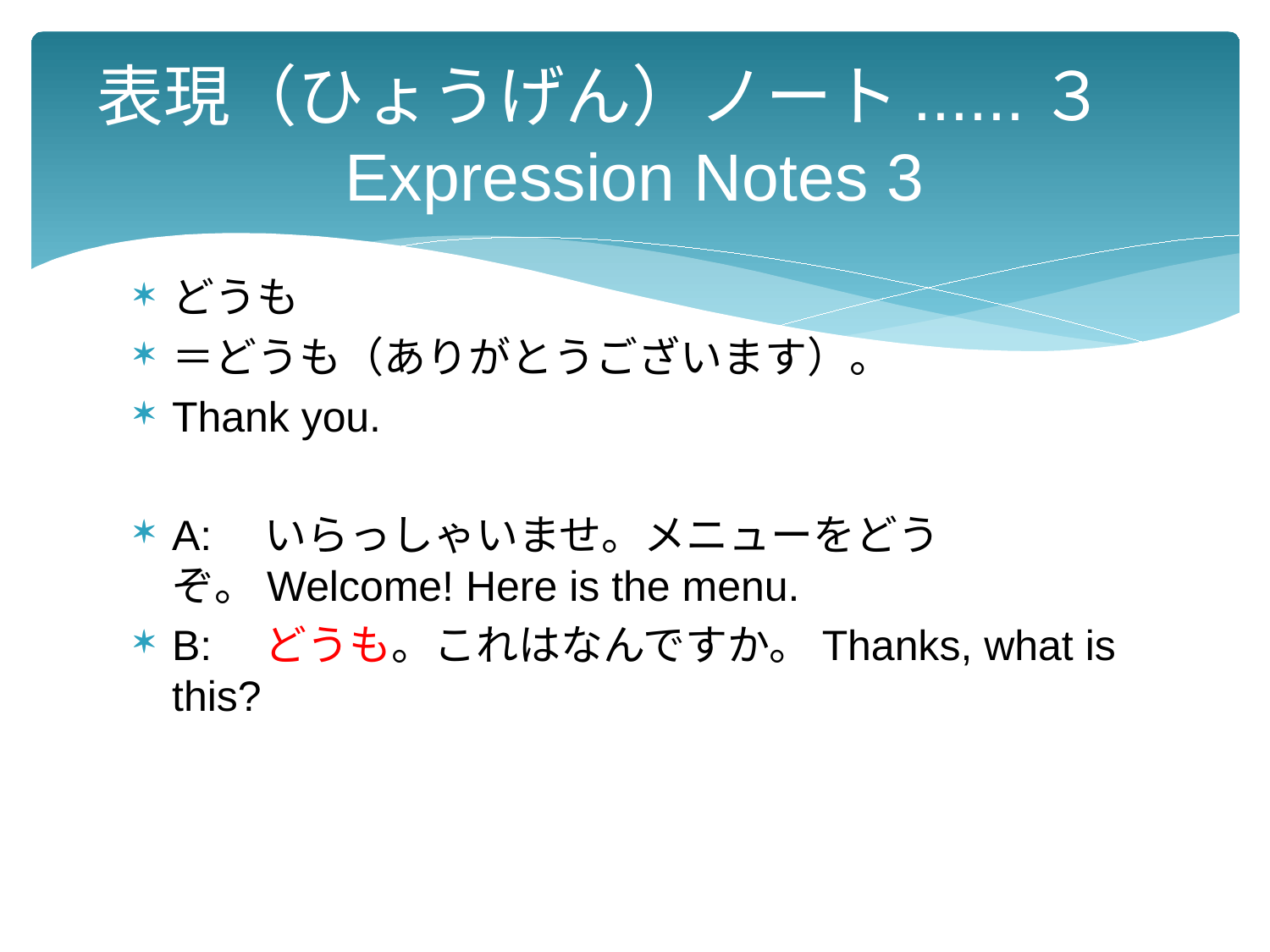

# 表現（ひょうげん）ノート......３　 Expression Notes 3
どうも
＝どうも（ありがとうございます）。
Thank you.

A:　いらっしゃいませ。メニューをどうぞ。Welcome! Here is the menu.
B:　どうも。これはなんですか。Thanks, what is this?